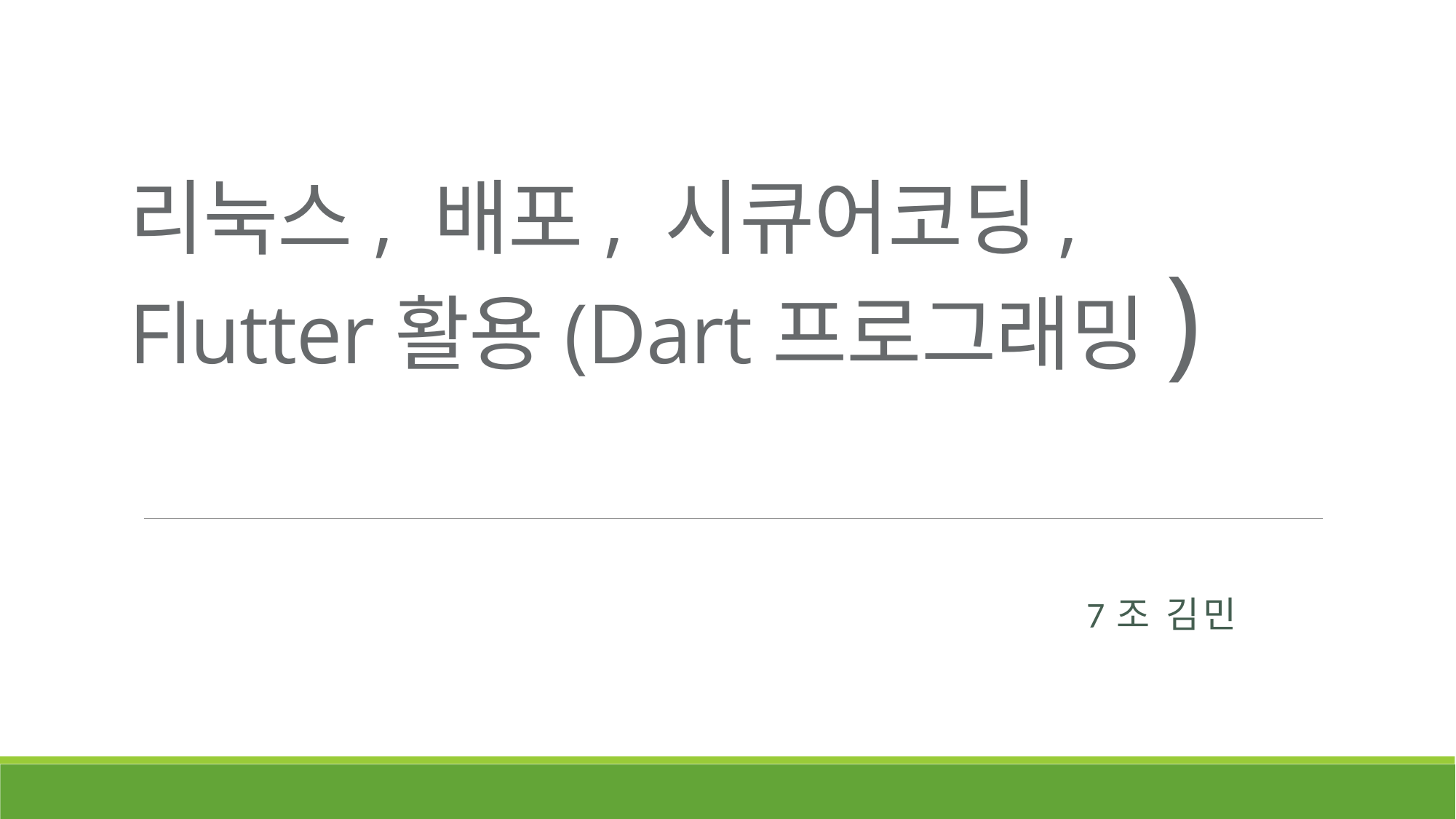

# 리눅스, 배포, 시큐어코딩, Flutter활용(Dart프로그래밍)
								7조 김민